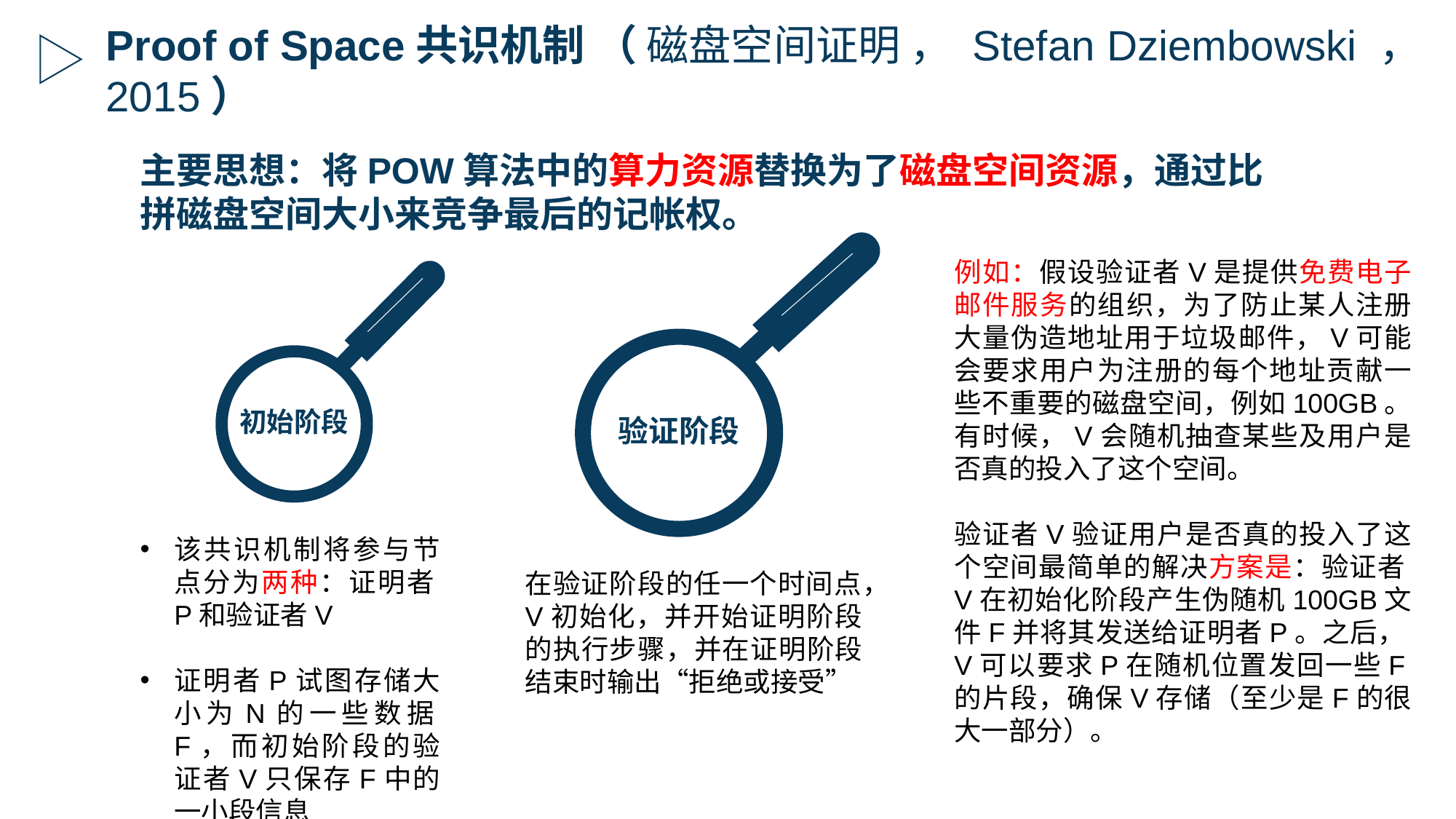

Proof of Space共识机制 （ 磁盘空间证明 ， Stefan Dziembowski ， 2015）

主要思想：将POW算法中的算力资源替换为了磁盘空间资源，通过比拼磁盘空间大小来竞争最后的记帐权。

例如：假设验证者V是提供免费电子邮件服务的组织，为了防止某人注册大量伪造地址用于垃圾邮件，V可能会要求用户为注册的每个地址贡献一些不重要的磁盘空间，例如100GB。有时候，V会随机抽查某些及用户是否真的投入了这个空间。

验证者V验证用户是否真的投入了这个空间最简单的解决方案是：验证者V在初始化阶段产生伪随机100GB文件F并将其发送给证明者P。之后，V可以要求P在随机位置发回一些F的片段，确保V存储（至少是F的很大一部分）。
初始阶段
验证阶段
该共识机制将参与节点分为两种：证明者P和验证者V

证明者P试图存储大小为N的一些数据F，而初始阶段的验证者V只保存F中的一小段信息
在验证阶段的任一个时间点，V初始化，并开始证明阶段的执行步骤，并在证明阶段结束时输出“拒绝或接受”